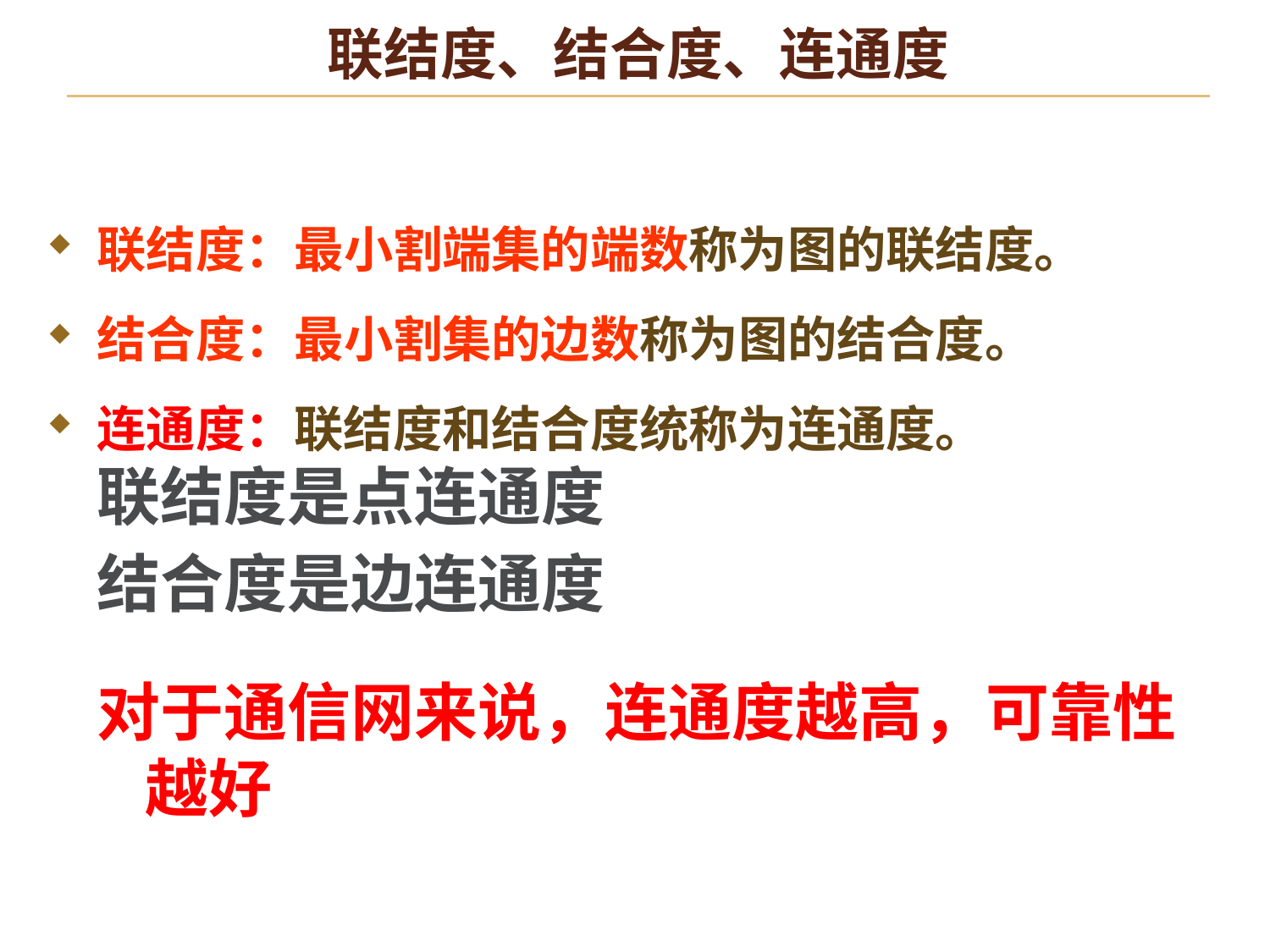

# 联结度、结合度、连通度
联结度：最小割端集的端数称为图的联结度。
结合度：最小割集的边数称为图的结合度。
连通度：联结度和结合度统称为连通度。
联结度是点连通度
结合度是边连通度
对于通信网来说，连通度越高，可靠性越好